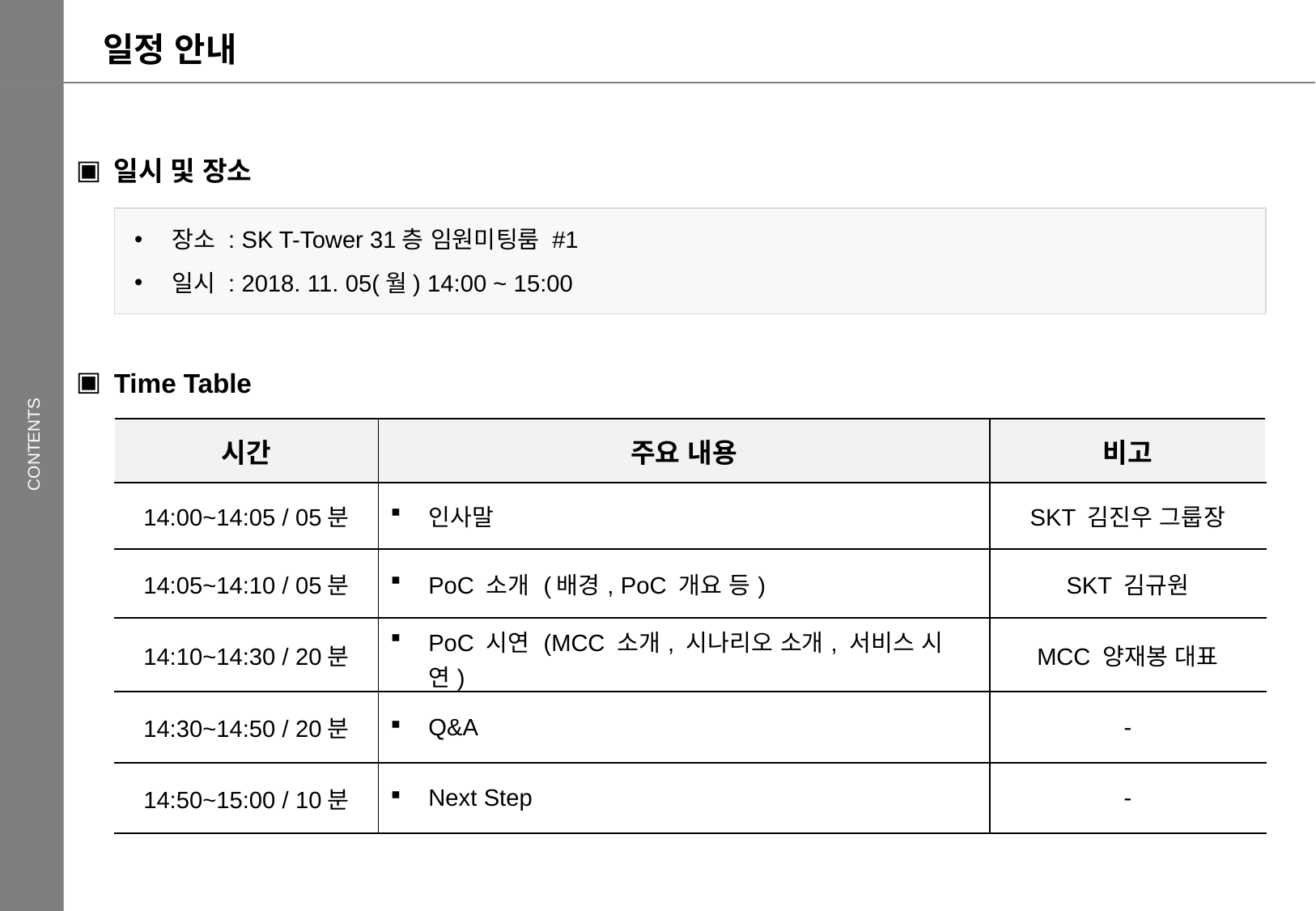

일정 안내
일시 및 장소
장소 : SK T-Tower 31층 임원미팅룸 #1
일시 : 2018. 11. 05(월) 14:00 ~ 15:00
Time Table
| 시간 | 주요 내용 | 비고 |
| --- | --- | --- |
| 14:00~14:05 / 05분 | 인사말 | SKT 김진우 그룹장 |
| 14:05~14:10 / 05분 | PoC 소개 (배경, PoC 개요 등) | SKT 김규원 |
| 14:10~14:30 / 20분 | PoC 시연 (MCC 소개, 시나리오 소개, 서비스 시연) | MCC 양재봉 대표 |
| 14:30~14:50 / 20분 | Q&A | - |
| 14:50~15:00 / 10분 | Next Step | - |
CONTENTS